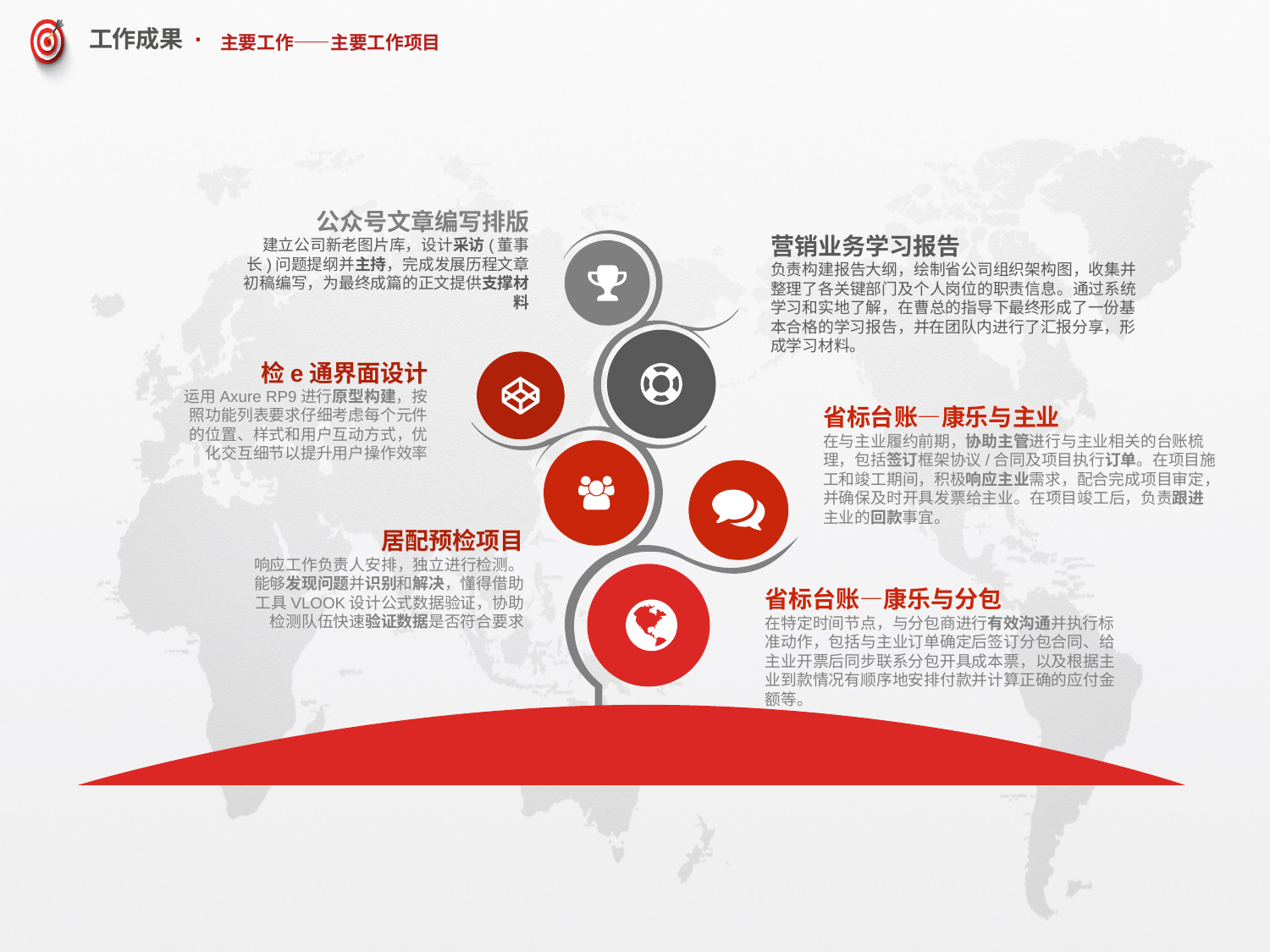

# 主要工作——主要工作项目
公众号文章编写排版
建立公司新老图片库，设计采访(董事长)问题提纲并主持，完成发展历程文章初稿编写，为最终成篇的正文提供支撑材料

营销业务学习报告
负责构建报告大纲，绘制省公司组织架构图，收集并整理了各关键部门及个人岗位的职责信息。通过系统学习和实地了解，在曹总的指导下最终形成了一份基本合格的学习报告，并在团队内进行了汇报分享，形成学习材料。

检e通界面设计
运用Axure RP9进行原型构建，按照功能列表要求仔细考虑每个元件的位置、样式和用户互动方式，优化交互细节以提升用户操作效率

省标台账—康乐与主业
在与主业履约前期，协助主管进行与主业相关的台账梳理，包括签订框架协议/合同及项目执行订单。在项目施工和竣工期间，积极响应主业需求，配合完成项目审定，并确保及时开具发票给主业。在项目竣工后，负责跟进主业的回款事宜。

居配预检项目
响应工作负责人安排，独立进行检测。
能够发现问题并识别和解决，懂得借助工具VLOOK设计公式数据验证，协助检测队伍快速验证数据是否符合要求

省标台账—康乐与分包
在特定时间节点，与分包商进行有效沟通并执行标准动作，包括与主业订单确定后签订分包合同、给主业开票后同步联系分包开具成本票，以及根据主业到款情况有顺序地安排付款并计算正确的应付金额等。